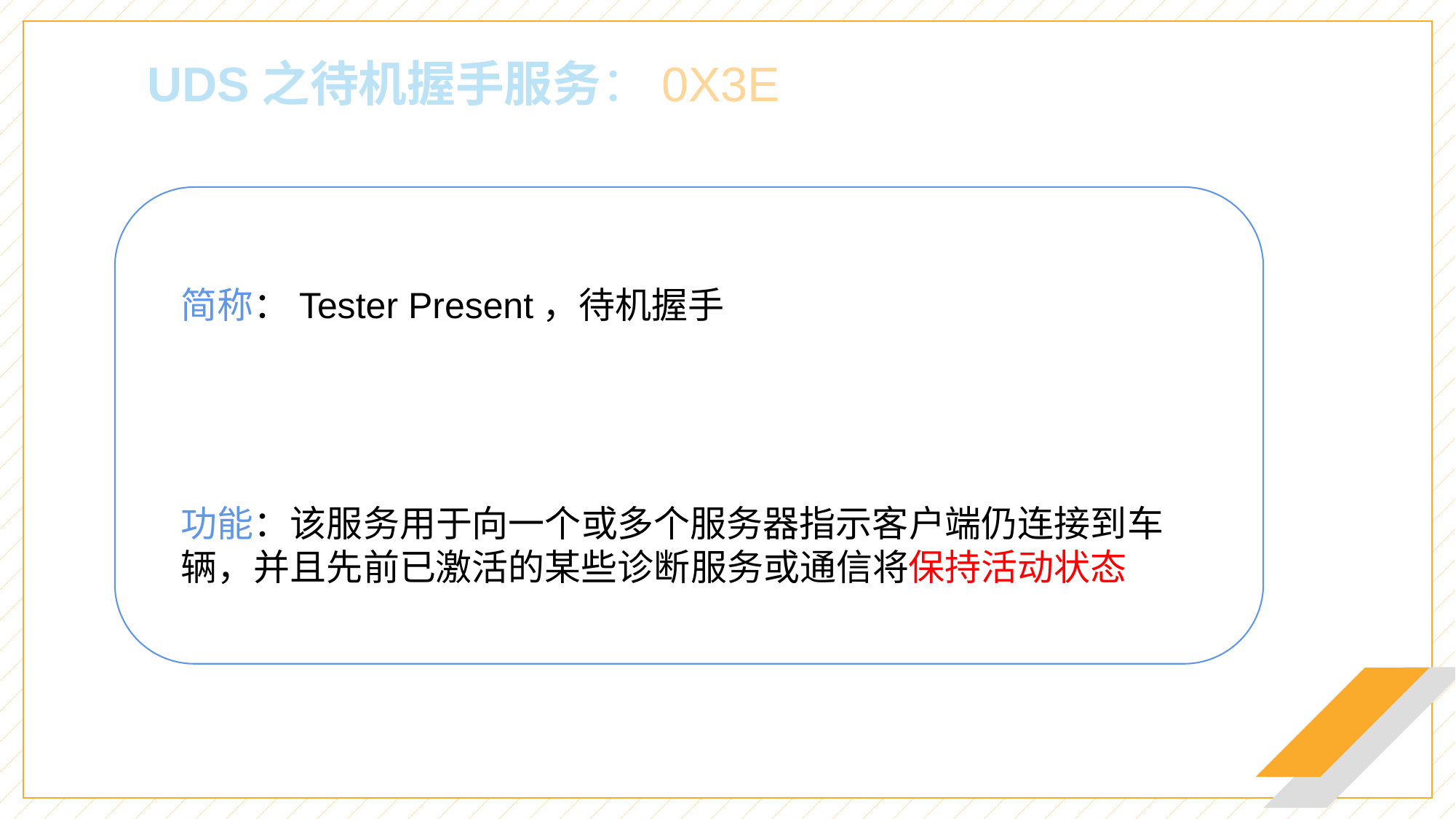

UDS之待机握手服务：0X3E

简称：Tester Present，待机握手

功能：该服务用于向一个或多个服务器指示客户端仍连接到车辆，并且先前已激活的某些诊断服务或通信将保持活动状态